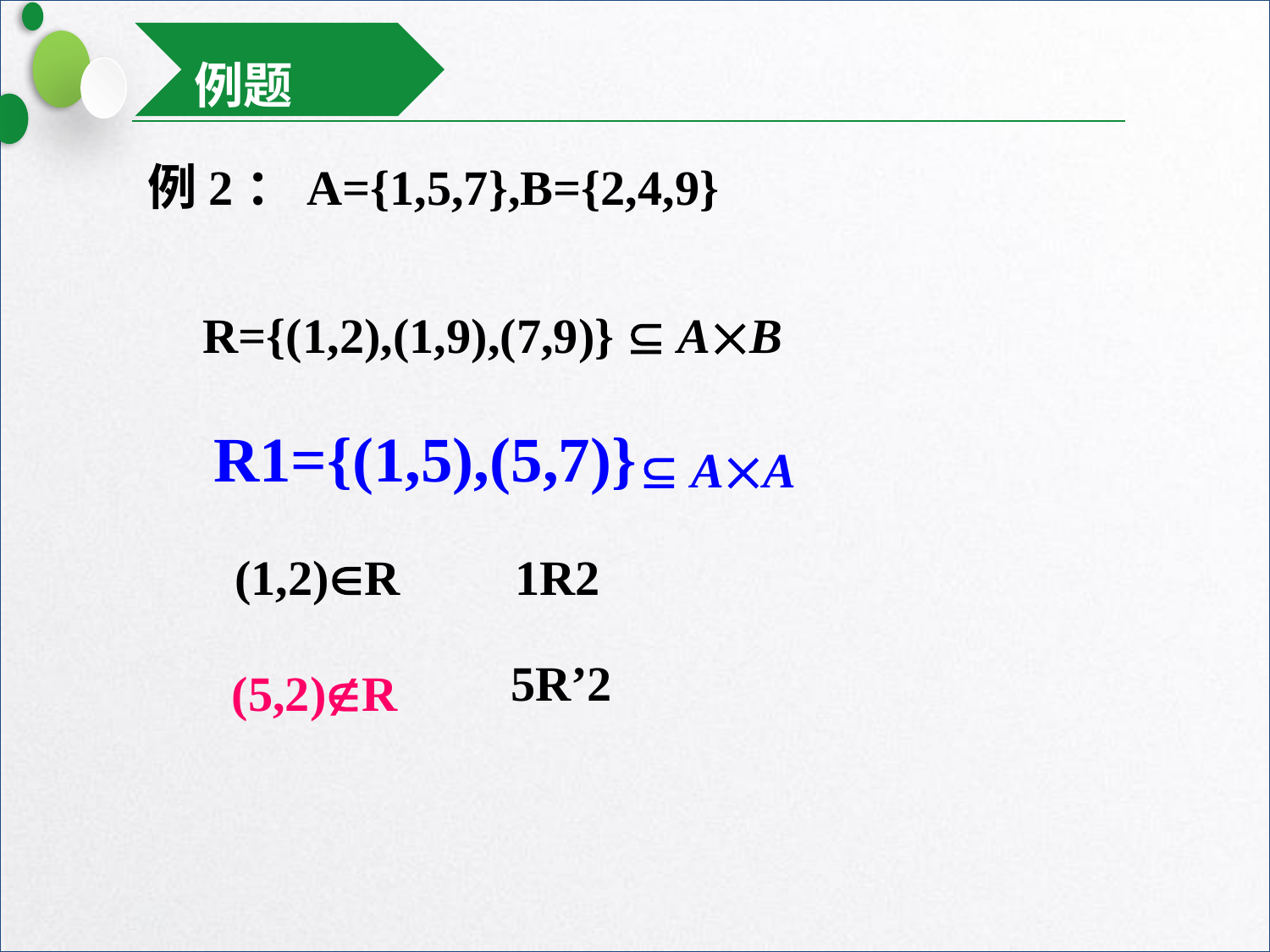

例题
例2：A={1,5,7},B={2,4,9}
R={(1,2),(1,9),(7,9)}
⊆ A×B
⊆ A×A
R1={(1,5),(5,7)}
(1,2)∈R
1R2
5R’2
(5,2)∉R